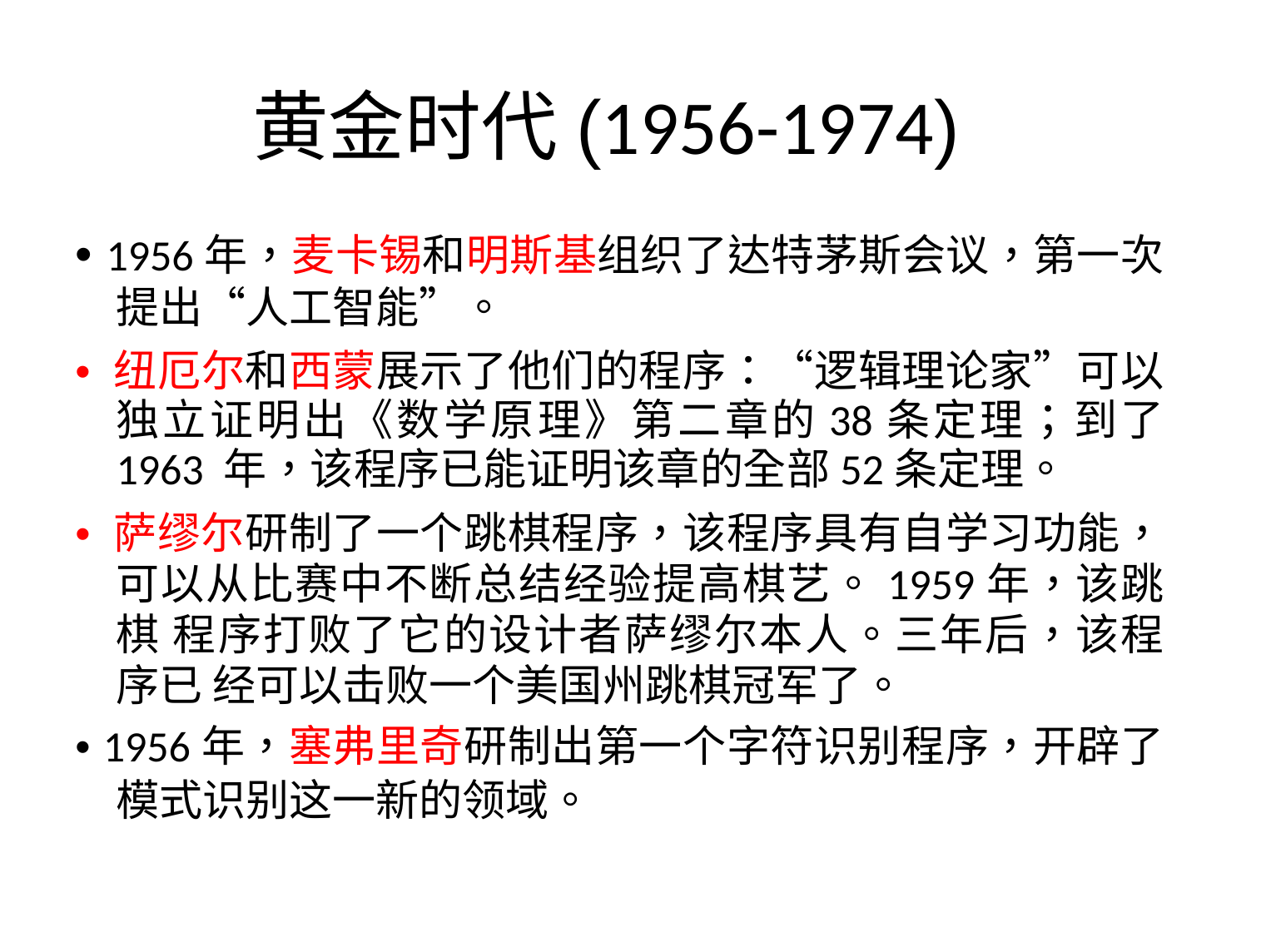

黄金时代(1956-1974)
• 1956年，麦卡锡和明斯基组织了达特茅斯会议，第一次 提出“人工智能”。
• 纽厄尔和西蒙展示了他们的程序：“逻辑理论家”可以 独立证明出《数学原理》第二章的38条定理；到了 1963 年，该程序已能证明该章的全部52条定理。
• 萨缪尔研制了一个跳棋程序，该程序具有自学习功能， 可以从比赛中不断总结经验提高棋艺。1959年，该跳棋 程序打败了它的设计者萨缪尔本人。三年后，该程序已 经可以击败一个美国州跳棋冠军了。
• 1956年，塞弗里奇研制出第一个字符识别程序，开辟了 模式识别这一新的领域。